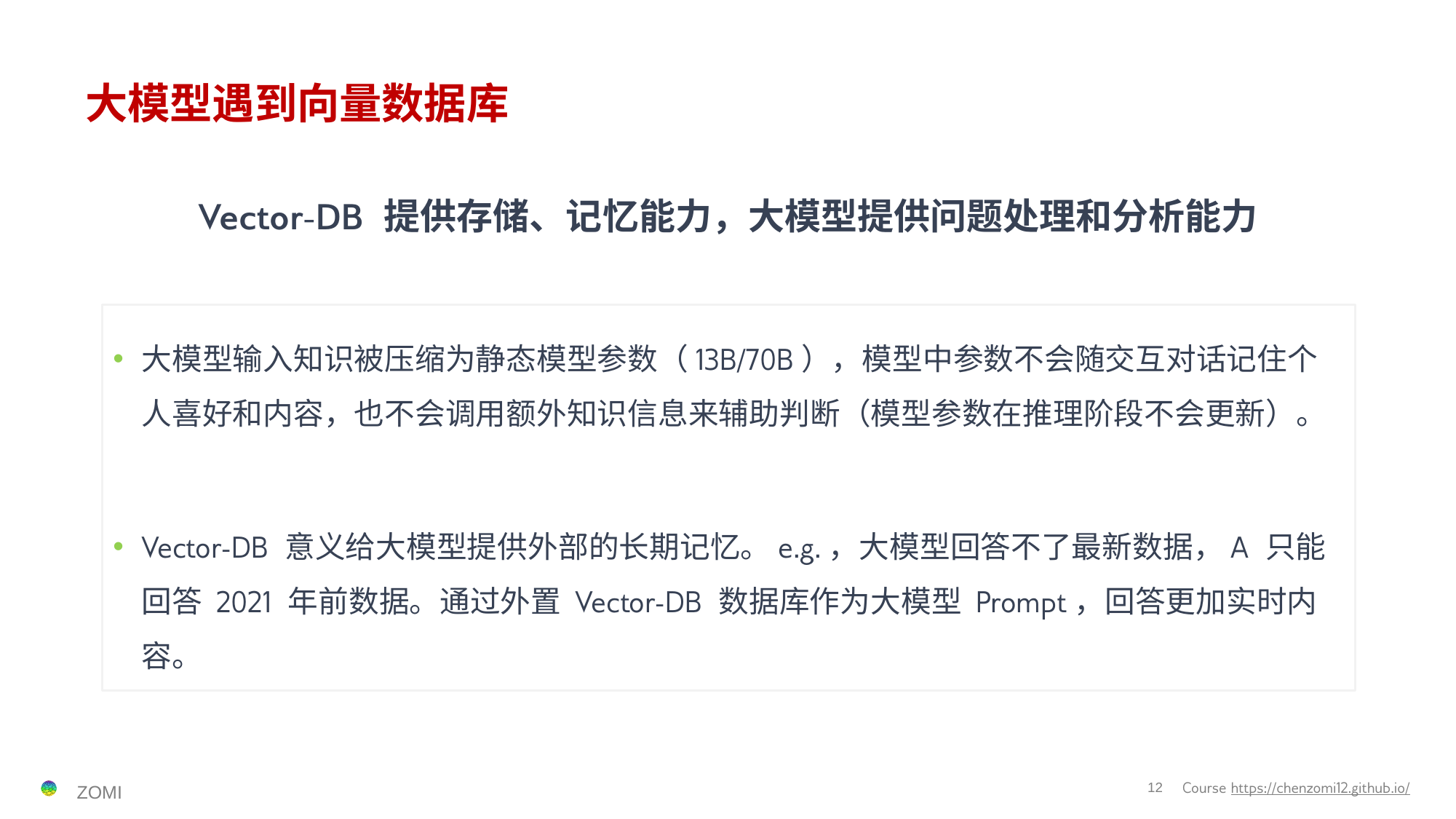

# 大模型遇到向量数据库
Vector-DB 提供存储、记忆能力，大模型提供问题处理和分析能力
大模型输入知识被压缩为静态模型参数（13B/70B），模型中参数不会随交互对话记住个人喜好和内容，也不会调用额外知识信息来辅助判断（模型参数在推理阶段不会更新）。

Vector-DB 意义给大模型提供外部的长期记忆。e.g.，大模型回答不了最新数据，A 只能回答 2021 年前数据。通过外置 Vector-DB 数据库作为大模型 Prompt，回答更加实时内容。